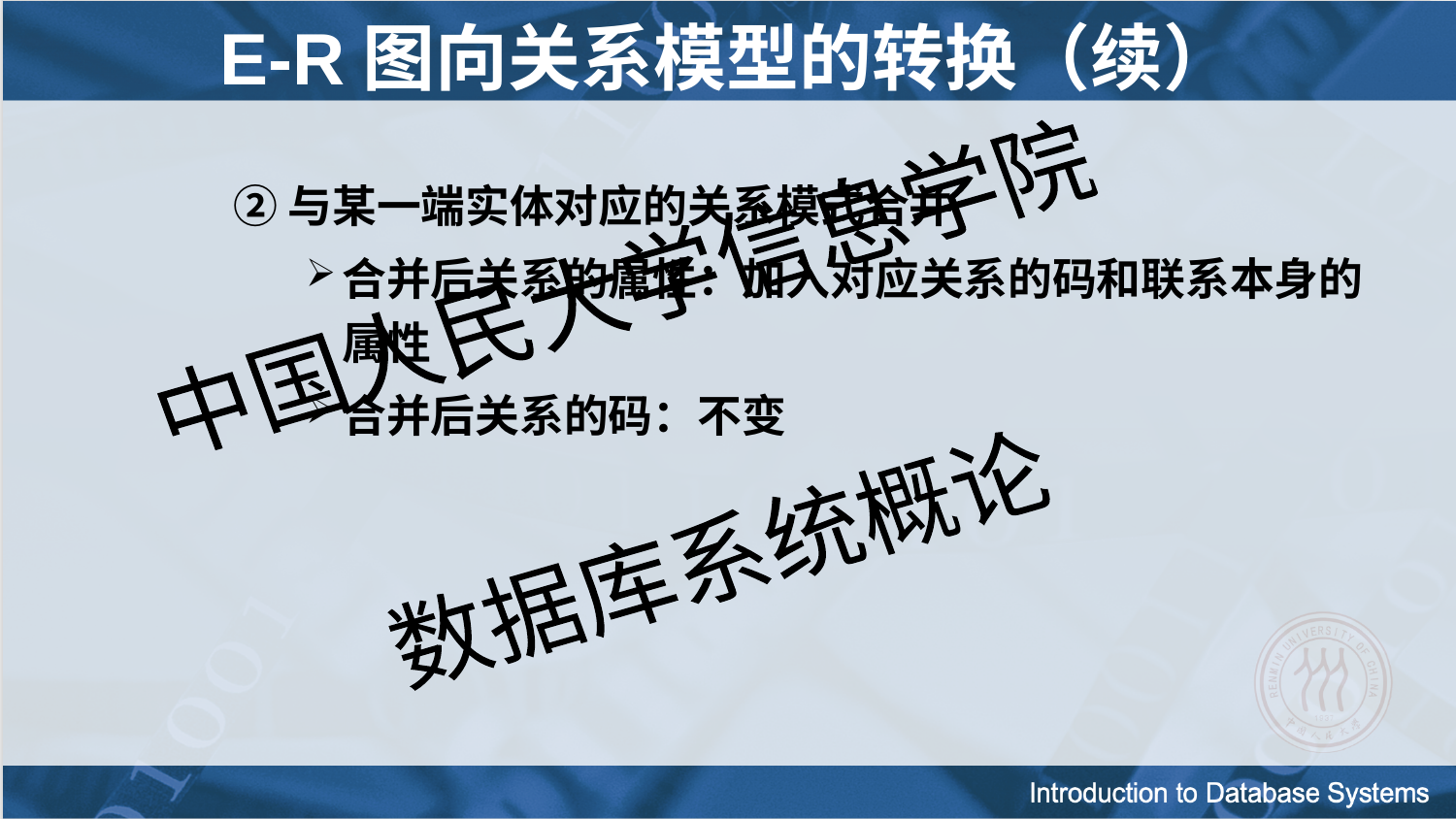

# E-R图向关系模型的转换（续）
②与某一端实体对应的关系模式合并
合并后关系的属性：加入对应关系的码和联系本身的属性
合并后关系的码：不变